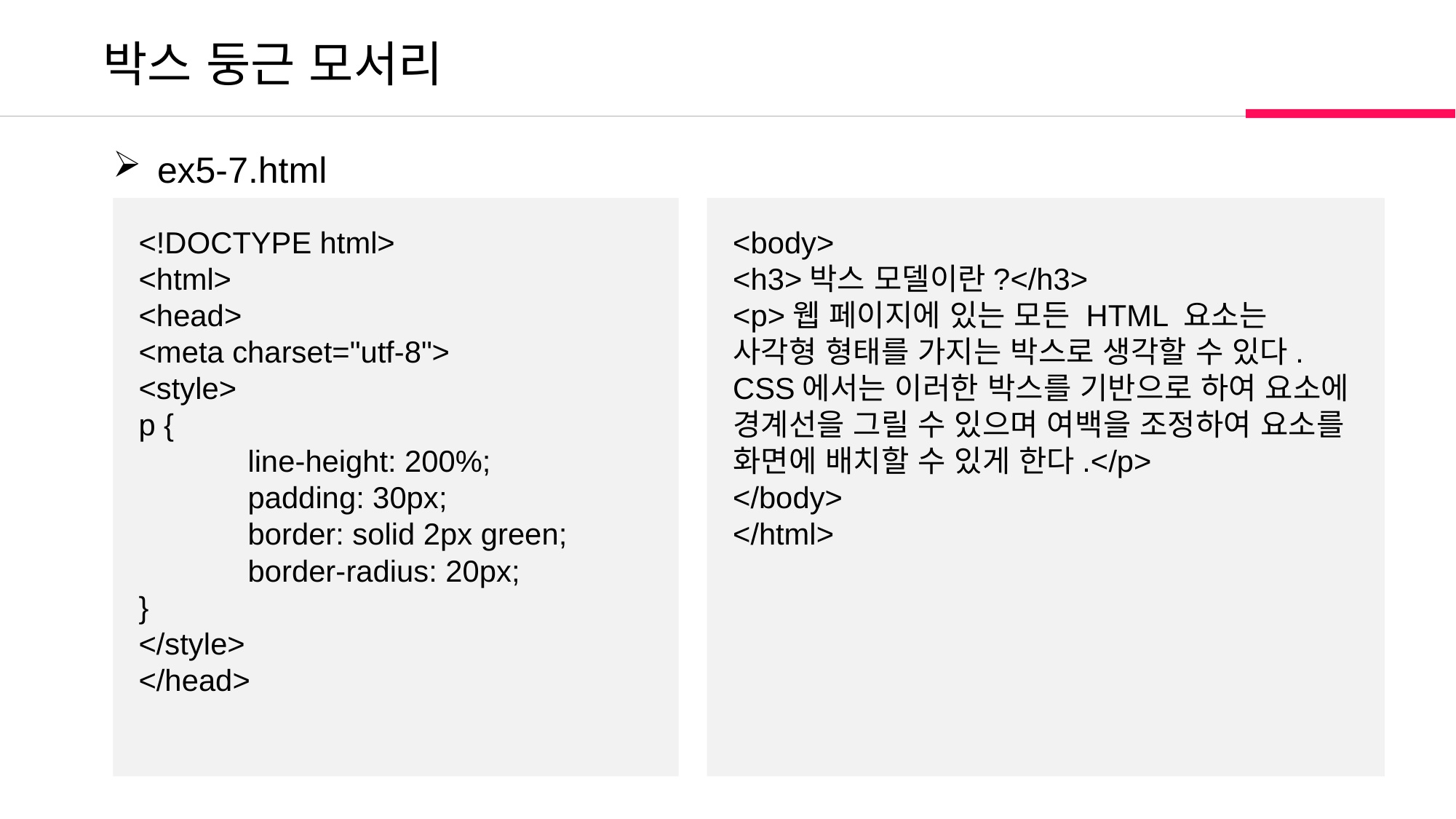

박스 둥근 모서리

 ex5-7.html
<!DOCTYPE html>
<html>
<head>
<meta charset="utf-8">
<style>
p {
	line-height: 200%;
	padding: 30px;
	border: solid 2px green;
	border-radius: 20px;
}
</style>
</head>
<body>
<h3>박스 모델이란?</h3>
<p>웹 페이지에 있는 모든 HTML 요소는 사각형 형태를 가지는 박스로 생각할 수 있다. CSS에서는 이러한 박스를 기반으로 하여 요소에 경계선을 그릴 수 있으며 여백을 조정하여 요소를 화면에 배치할 수 있게 한다.</p>
</body>
</html>